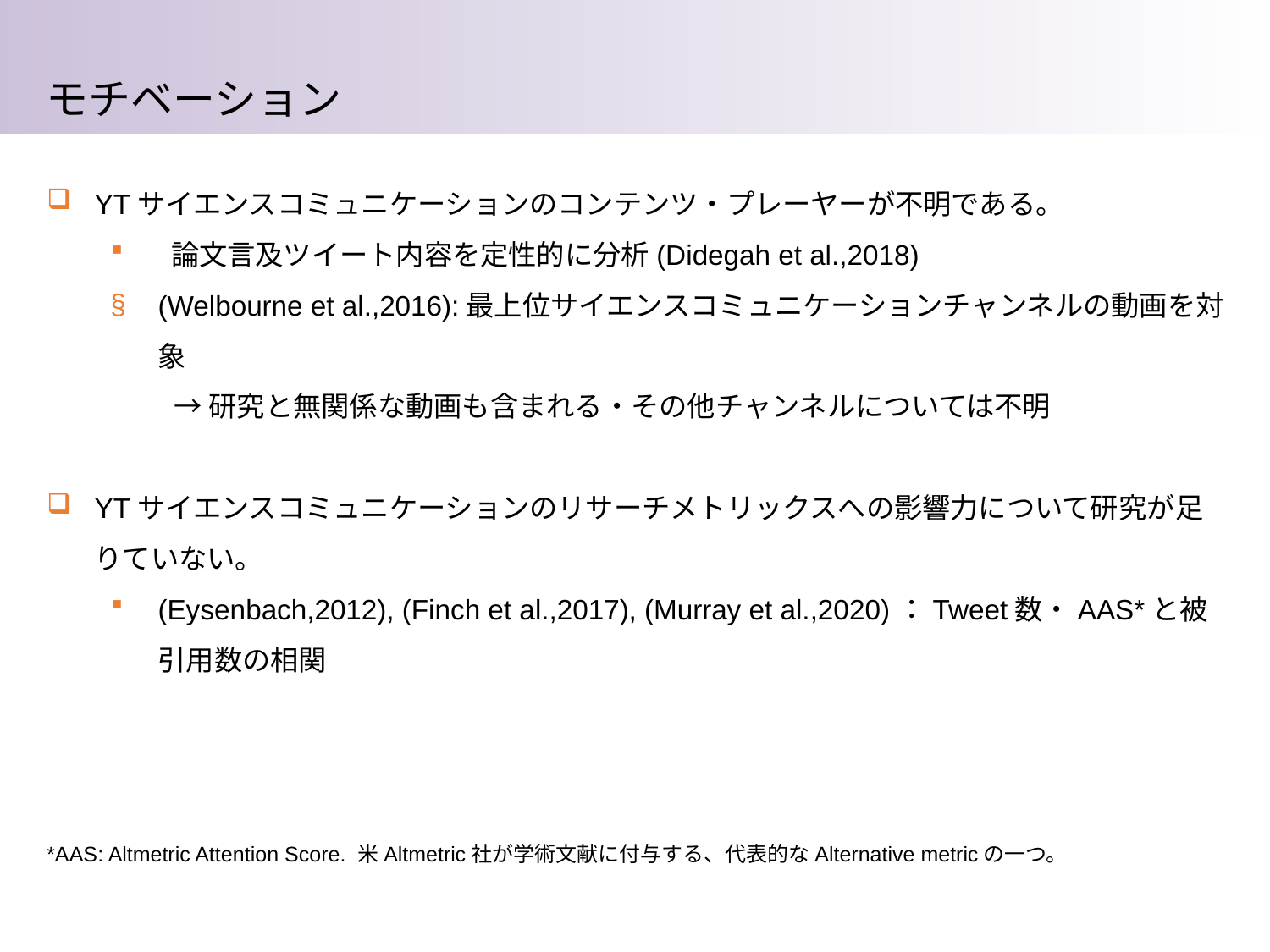

モチベーション
YTサイエンスコミュニケーションのコンテンツ・プレーヤーが不明である。
 論文言及ツイート内容を定性的に分析(Didegah et al.,2018)
(Welbourne et al.,2016):最上位サイエンスコミュニケーションチャンネルの動画を対象
→研究と無関係な動画も含まれる・その他チャンネルについては不明

YTサイエンスコミュニケーションのリサーチメトリックスへの影響力について研究が足りていない。
(Eysenbach,2012), (Finch et al.,2017), (Murray et al.,2020)：Tweet数・AAS*と被引用数の相関

*AAS: Altmetric Attention Score. 米Altmetric社が学術文献に付与する、代表的なAlternative metricの一つ。